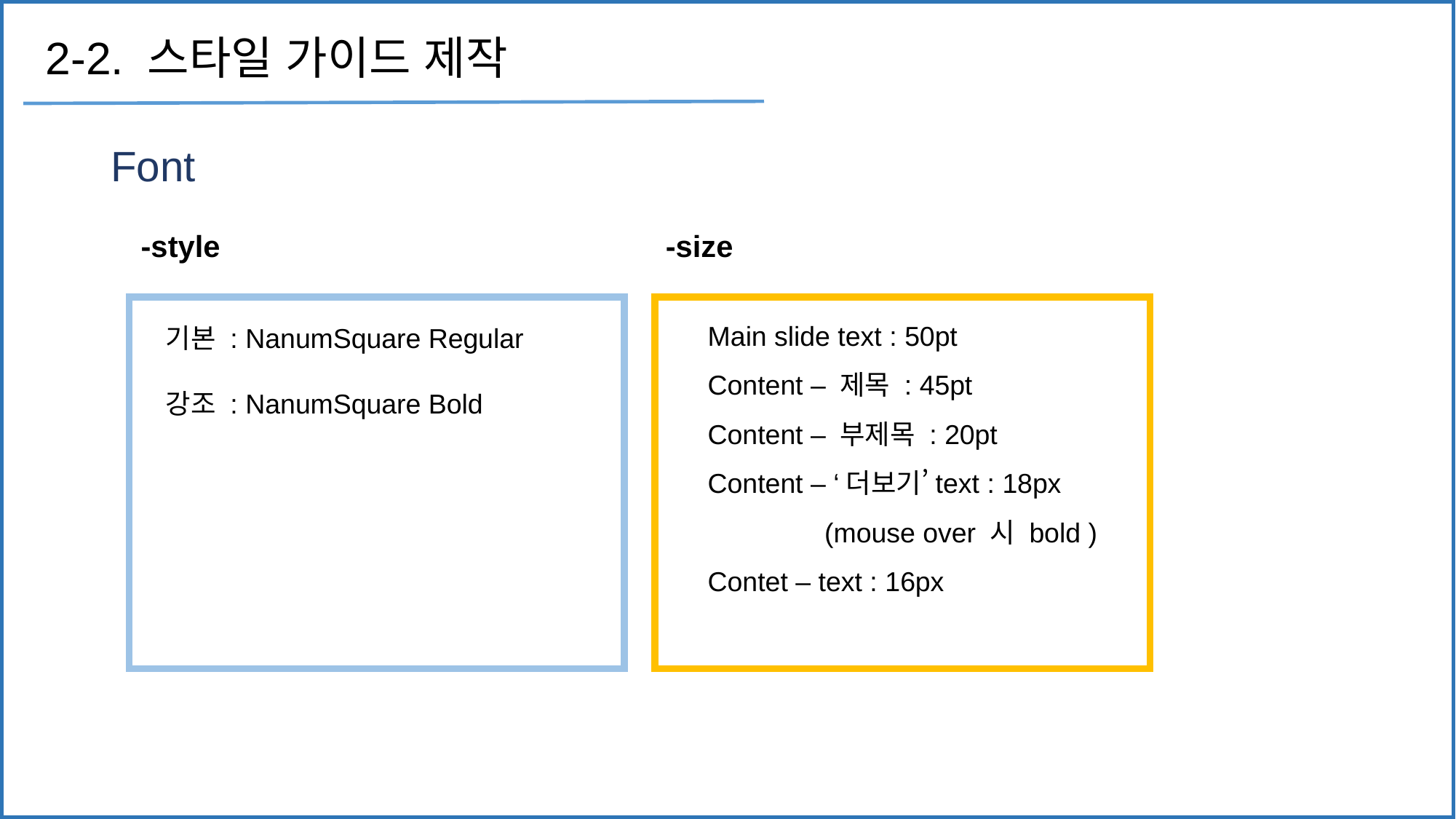

# 2-2. 스타일 가이드 제작
Font
-style
-size

Main slide text : 50pt
Content – 제목 : 45pt
Content – 부제목 : 20pt
Content – ‘더보기’text : 18px
	 (mouse over 시 bold )
Contet – text : 16px
기본 : NanumSquare Regular

강조 : NanumSquare Bold